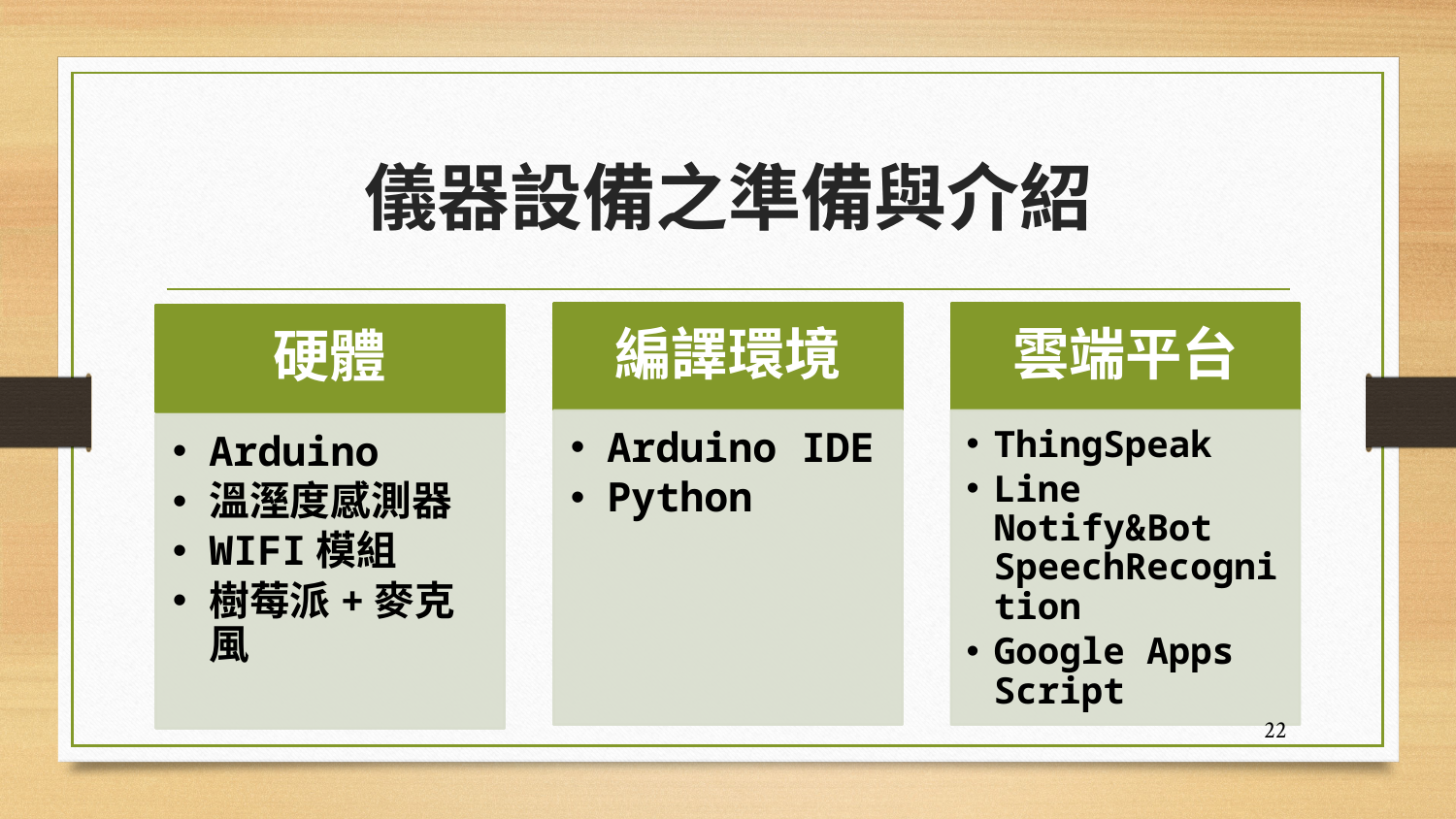

# 儀器設備之準備與介紹
硬體
Arduino
溫溼度感測器
WIFI模組
樹莓派+麥克風
編譯環境
Arduino IDE
Python
雲端平台
ThingSpeak
Line Notify&Bot SpeechRecognition
Google Apps Script
22